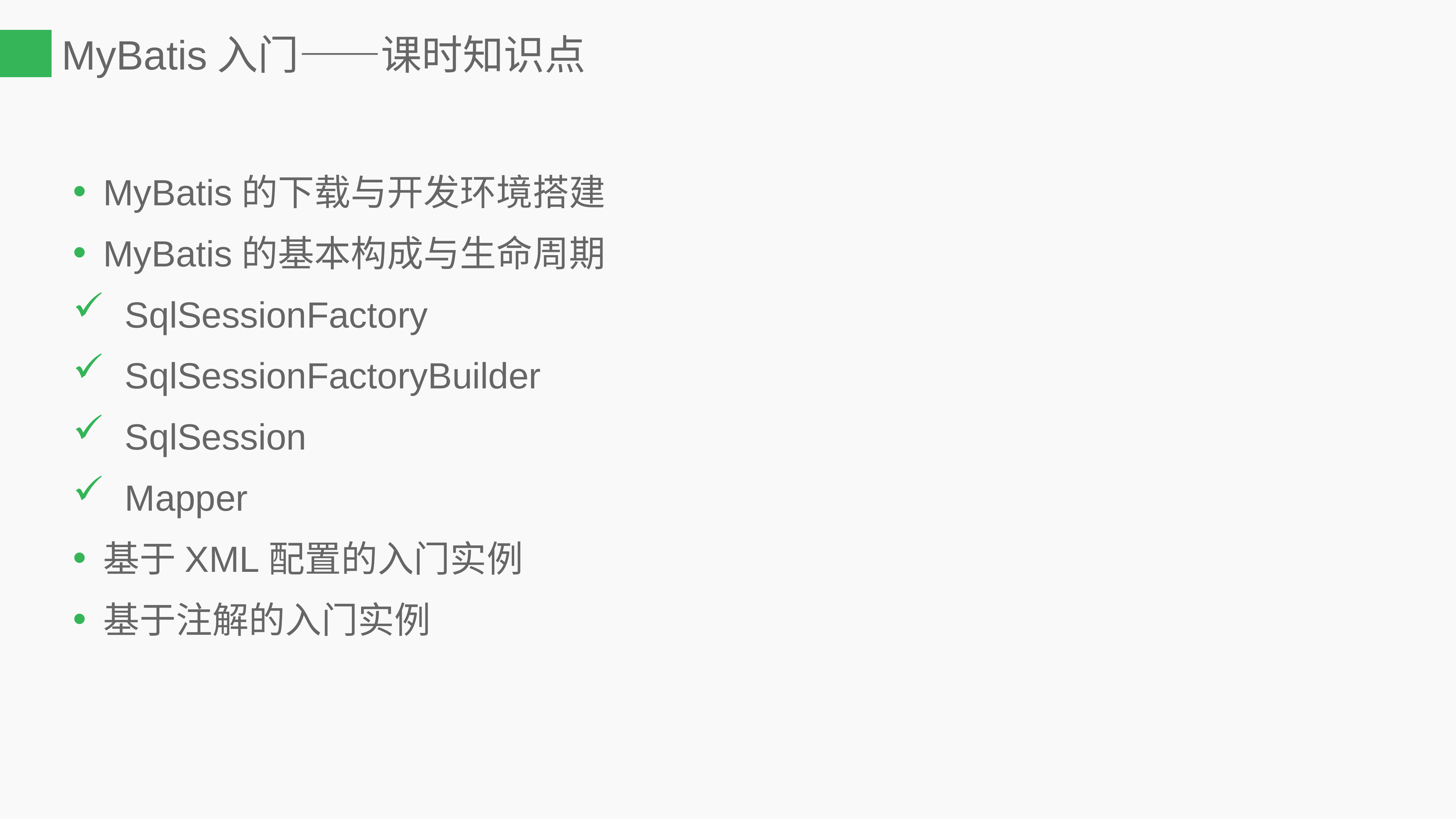

# MyBatis入门——课时知识点
MyBatis的下载与开发环境搭建
MyBatis的基本构成与生命周期
  SqlSessionFactory
  SqlSessionFactoryBuilder
  SqlSession
  Mapper
基于XML配置的入门实例
基于注解的入门实例